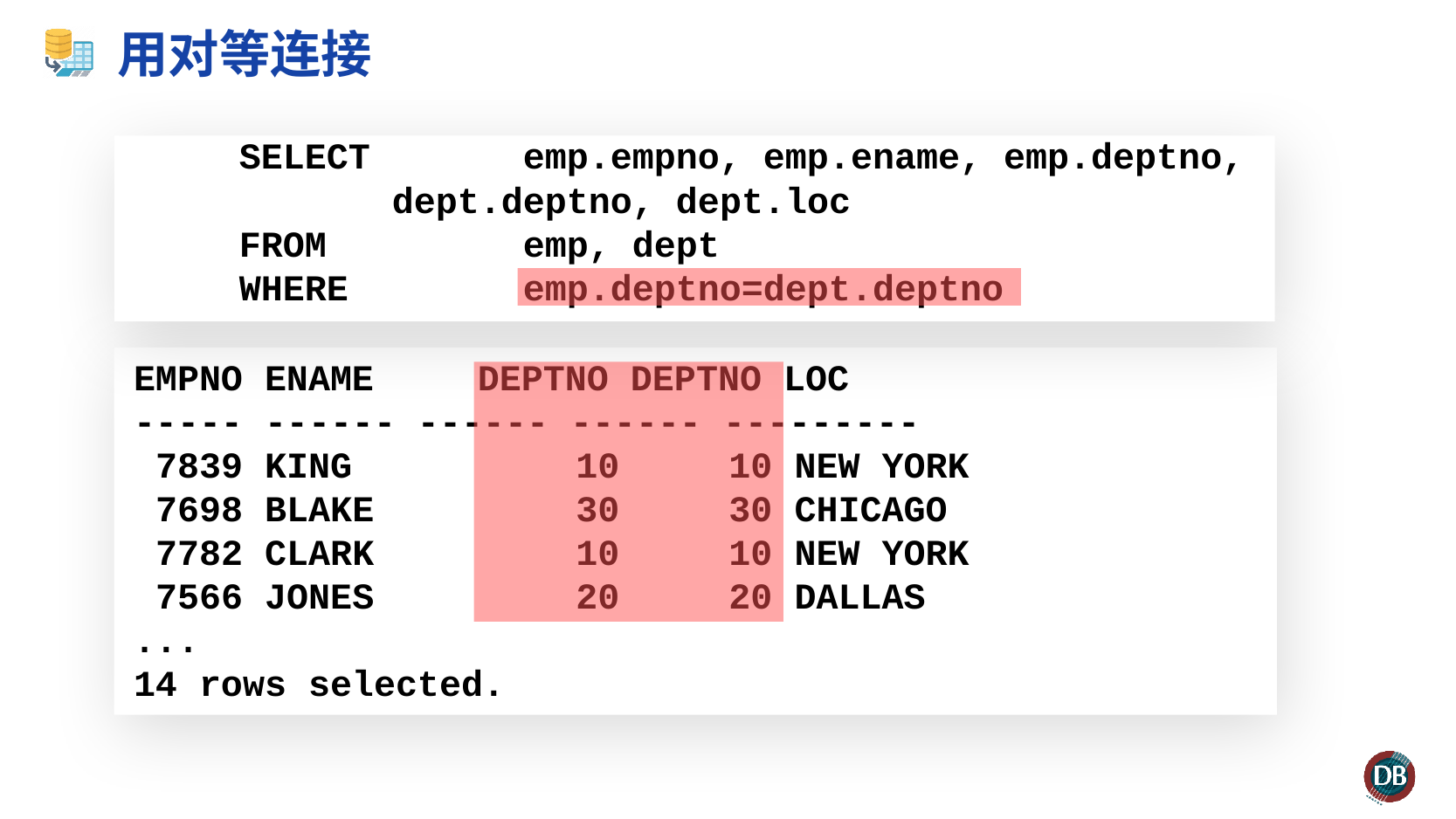

# 用对等连接
     SELECT 	emp.empno, emp.ename, emp.deptno,
   		dept.deptno, dept.loc
     FROM   	emp, dept
     WHERE  	emp.deptno=dept.deptno

EMPNO ENAME 	DEPTNO DEPTNO LOC
----- ------ ------ ------ ---------
 7839 KING	    	10     10 NEW YORK
 7698 BLAKE  	    	30     30 CHICAGO
 7782 CLARK	    	10     10 NEW YORK
 7566 JONES      	20     20 DALLAS
...
14 rows selected.